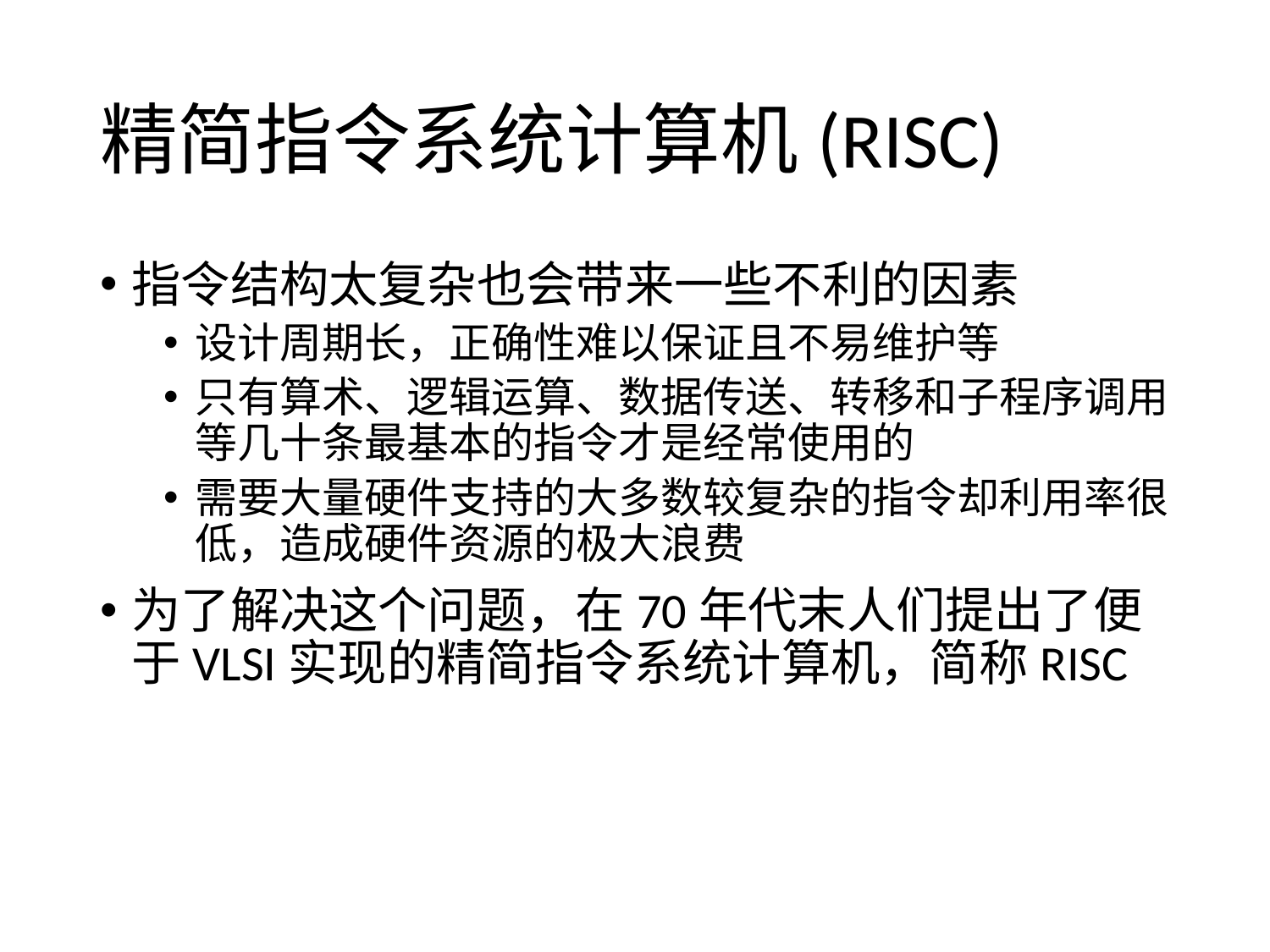

# 精简指令系统计算机(RISC)
指令结构太复杂也会带来一些不利的因素
设计周期长，正确性难以保证且不易维护等
只有算术、逻辑运算、数据传送、转移和子程序调用等几十条最基本的指令才是经常使用的
需要大量硬件支持的大多数较复杂的指令却利用率很低，造成硬件资源的极大浪费
为了解决这个问题，在70年代末人们提出了便于VLSI实现的精简指令系统计算机，简称RISC